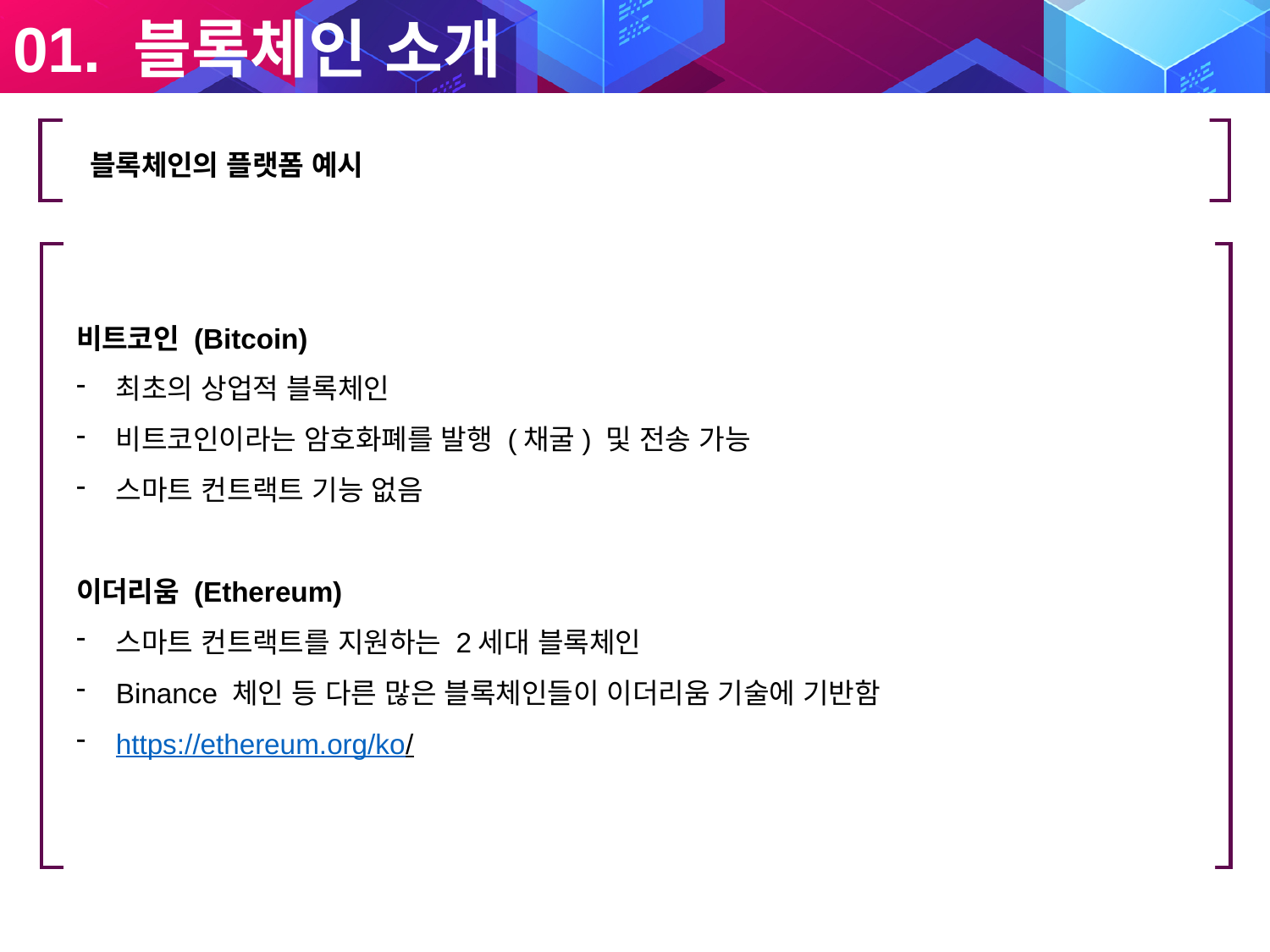

01. 블록체인 소개
­ 블록체인의 플랫폼 예시

비트코인 (Bitcoin)
최초의 상업적 블록체인
비트코인이라는 암호화폐를 발행 (채굴) 및 전송 가능
스마트 컨트랙트 기능 없음

이더리움 (Ethereum)
스마트 컨트랙트를 지원하는 2세대 블록체인
Binance 체인 등 다른 많은 블록체인들이 이더리움 기술에 기반함
https://ethereum.org/ko/